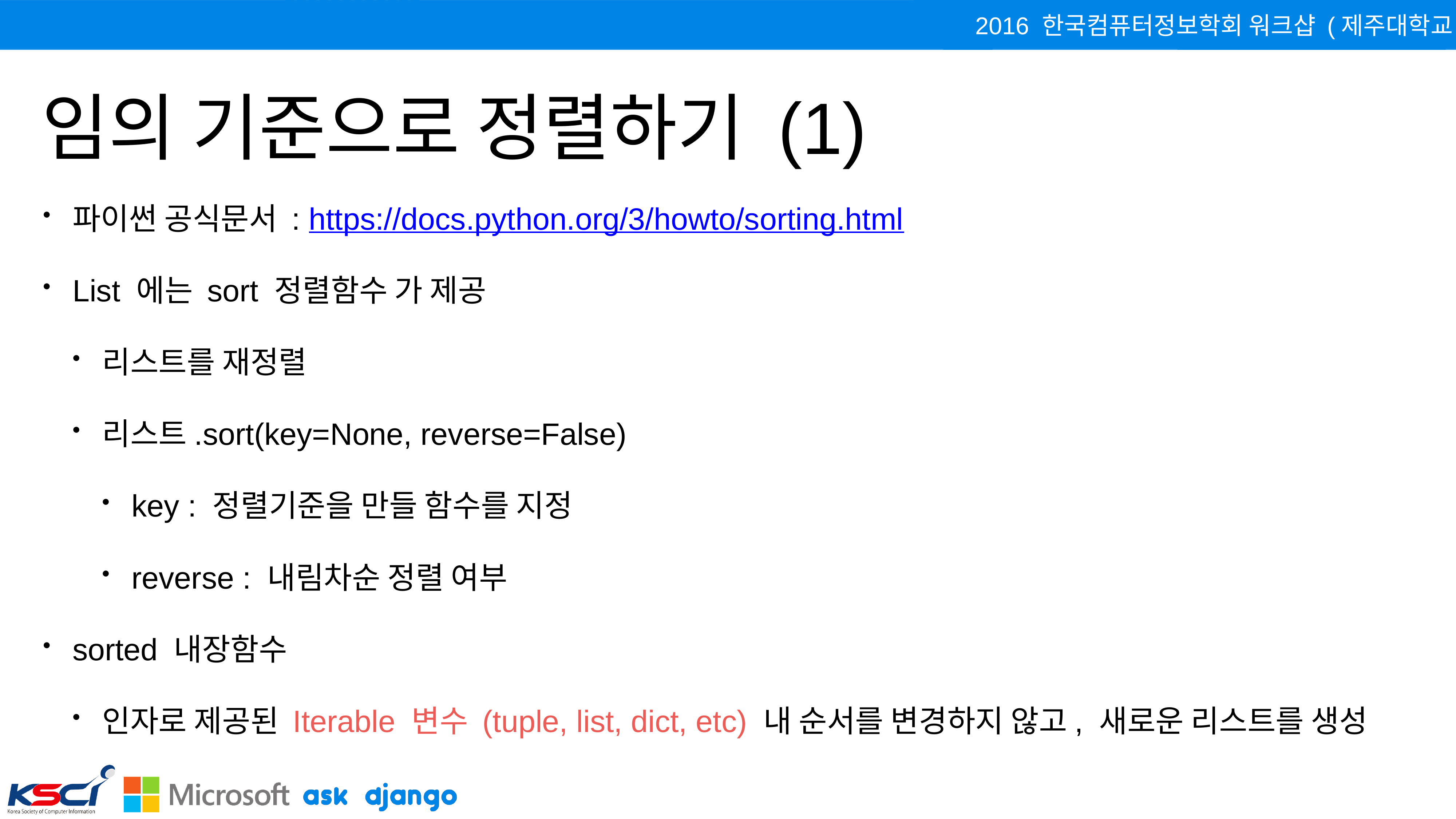

# 임의 기준으로 정렬하기 (1)
파이썬 공식문서 : https://docs.python.org/3/howto/sorting.html
List 에는 sort 정렬함수 가 제공
리스트를 재정렬
리스트.sort(key=None, reverse=False)
key : 정렬기준을 만들 함수를 지정
reverse : 내림차순 정렬 여부
sorted 내장함수
인자로 제공된 Iterable 변수 (tuple, list, dict, etc) 내 순서를 변경하지 않고, 새로운 리스트를 생성